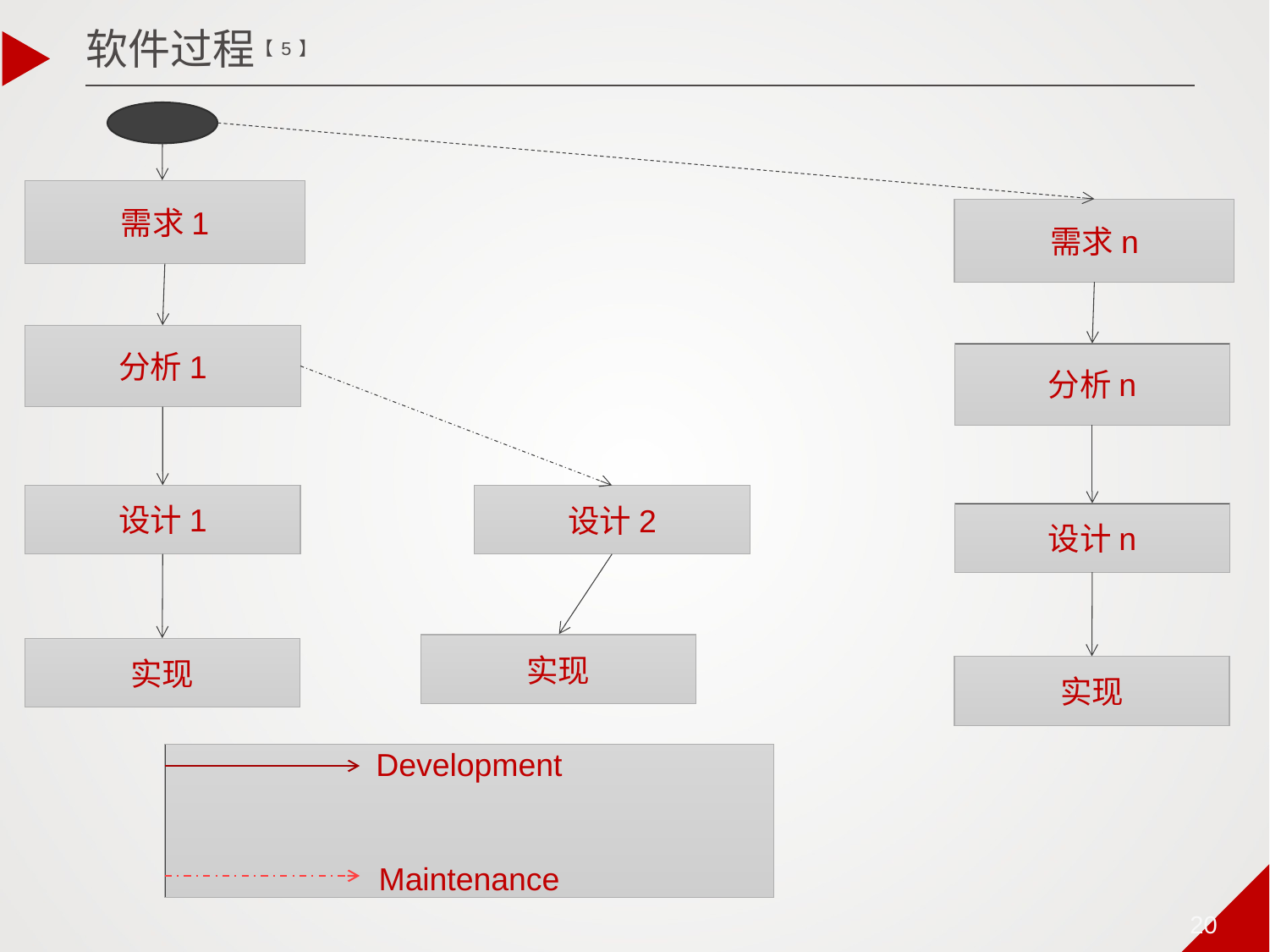

软件过程【5】

∅
需求1
需求n
分析1
分析n
设计1
设计2
设计n
实现
实现
实现
Development

Maintenance